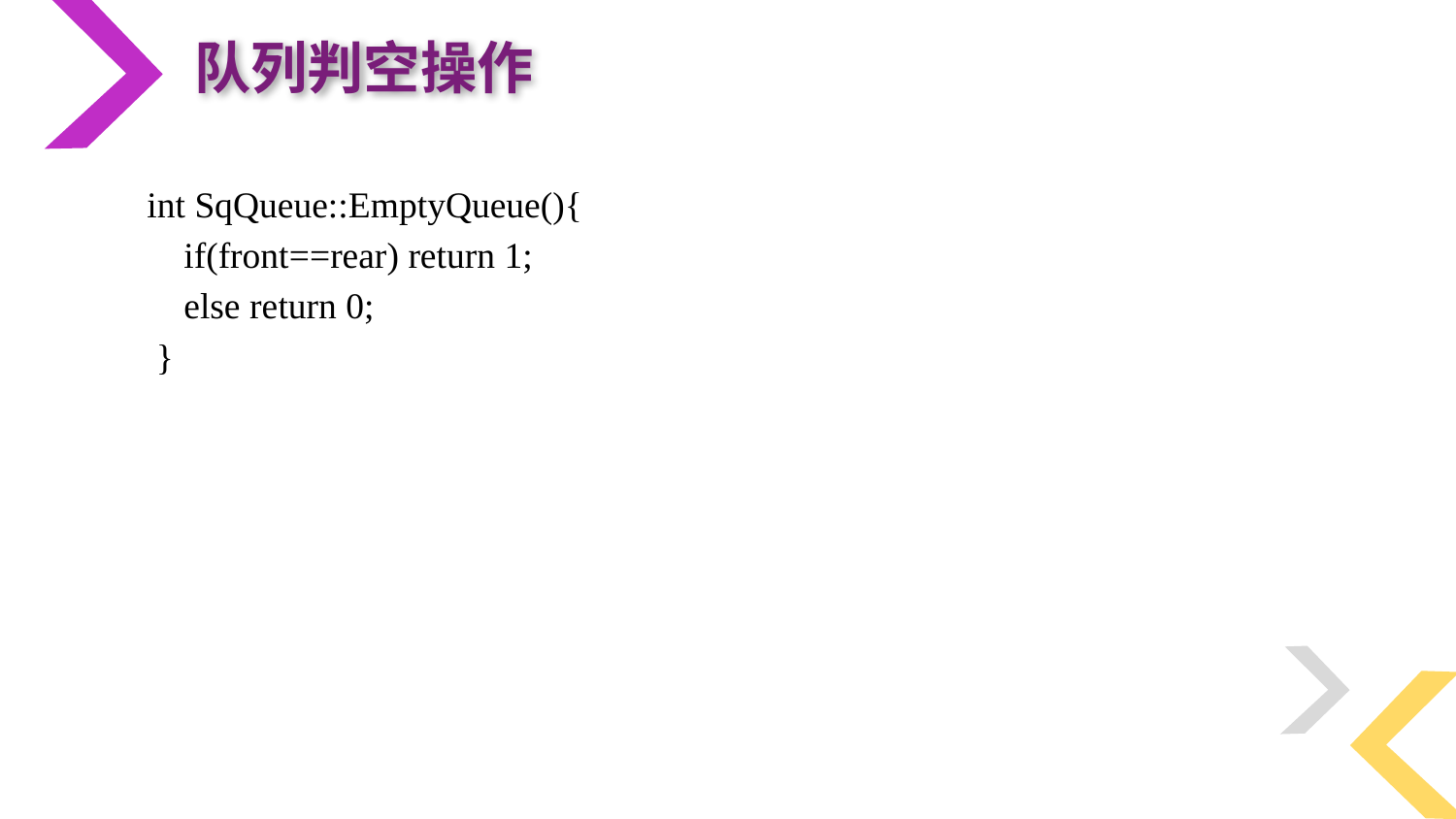

队列判空操作
int SqQueue::EmptyQueue(){
    if(front==rear) return 1;
    else return 0;
 }